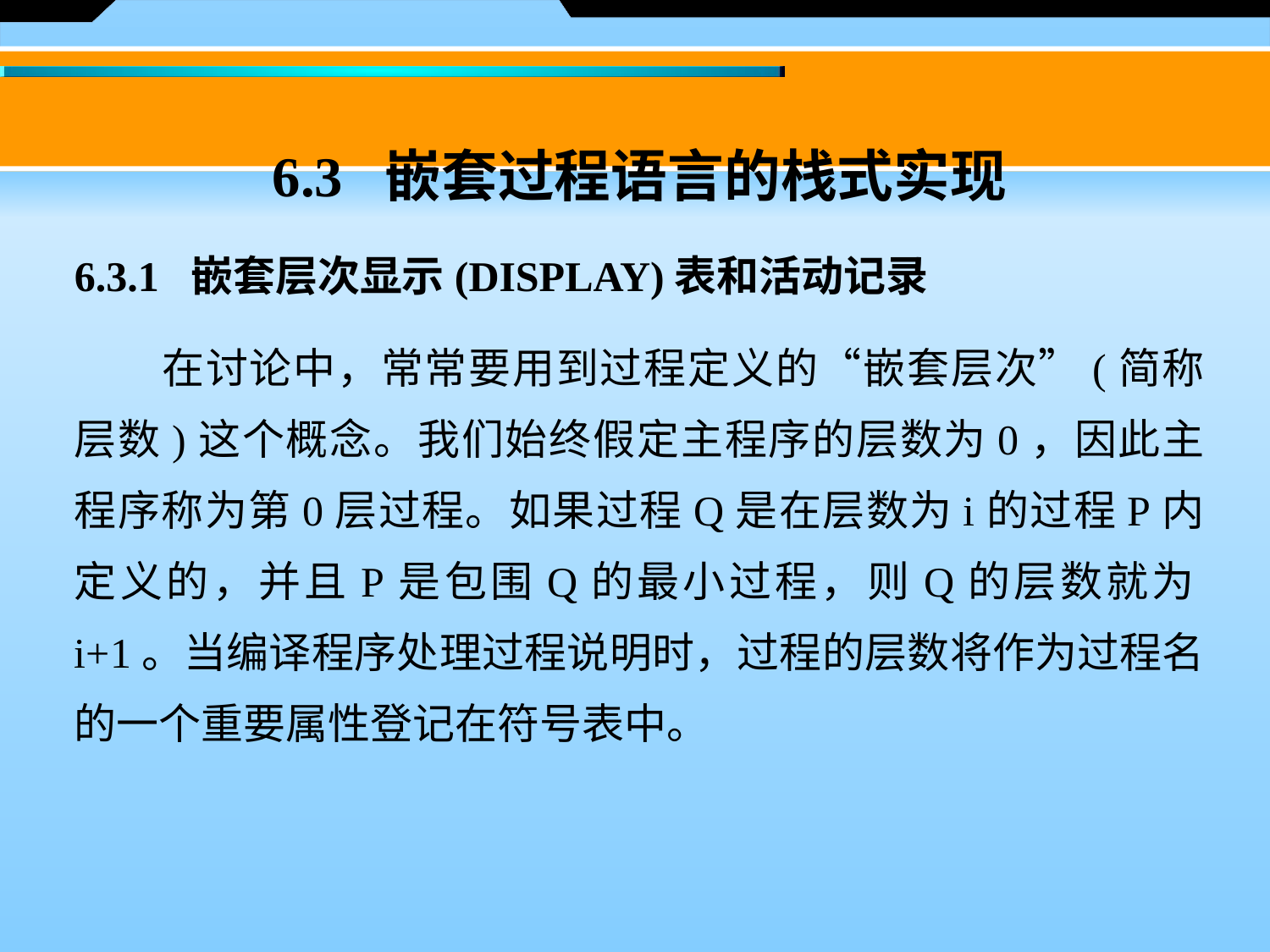

6.3  嵌套过程语言的栈式实现
6.3.1  嵌套层次显示(DISPLAY)表和活动记录
　　在讨论中，常常要用到过程定义的“嵌套层次”(简称层数)这个概念。我们始终假定主程序的层数为0，因此主程序称为第0层过程。如果过程Q是在层数为i的过程P内定义的，并且P是包围Q的最小过程，则Q的层数就为i+1。当编译程序处理过程说明时，过程的层数将作为过程名的一个重要属性登记在符号表中。